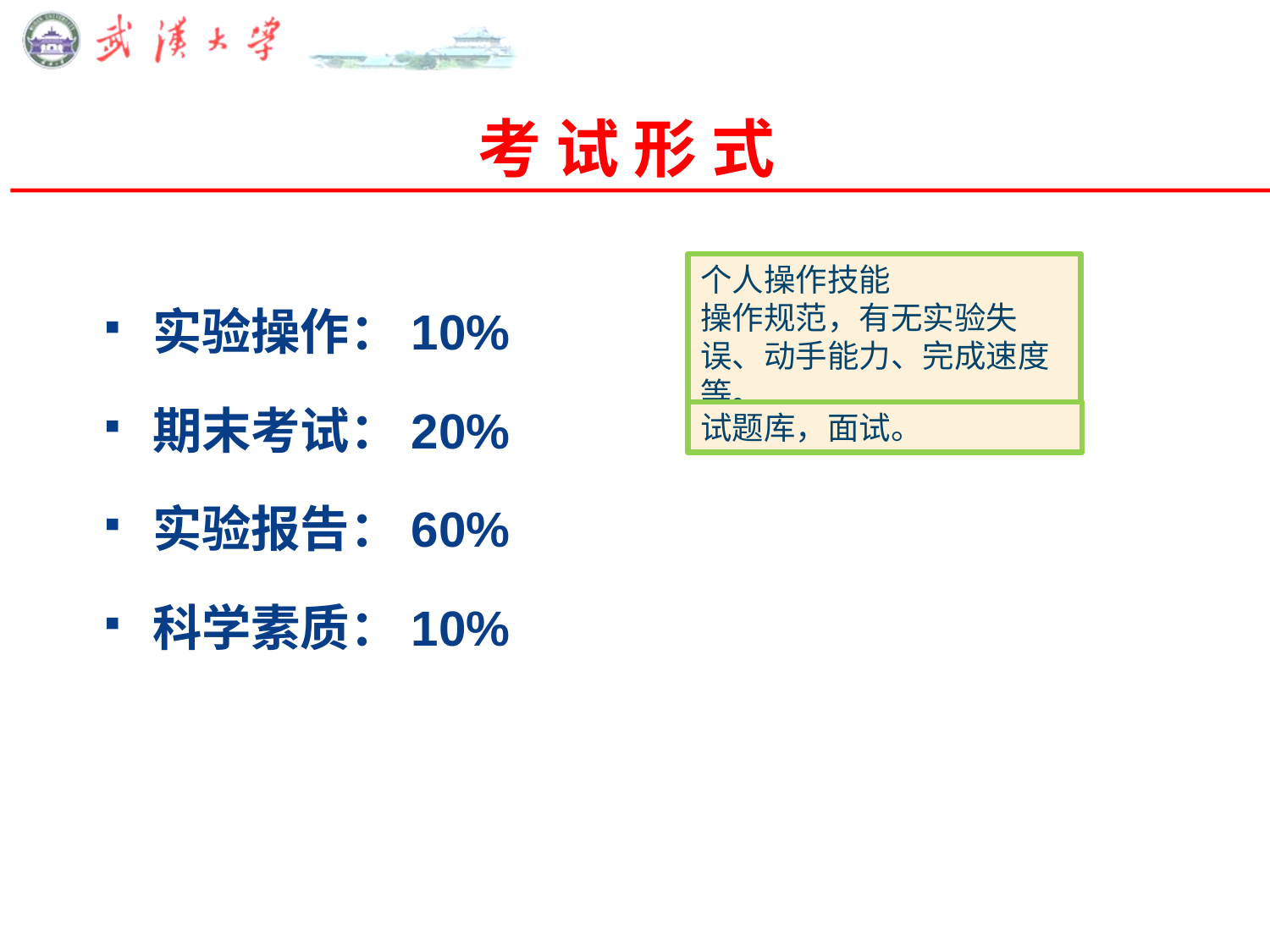

# 考 试 形 式

个人操作技能
操作规范，有无实验失误、动手能力、完成速度等。
实验操作：10%
期末考试：20%
实验报告：60%
科学素质：10%

试题库，面试。